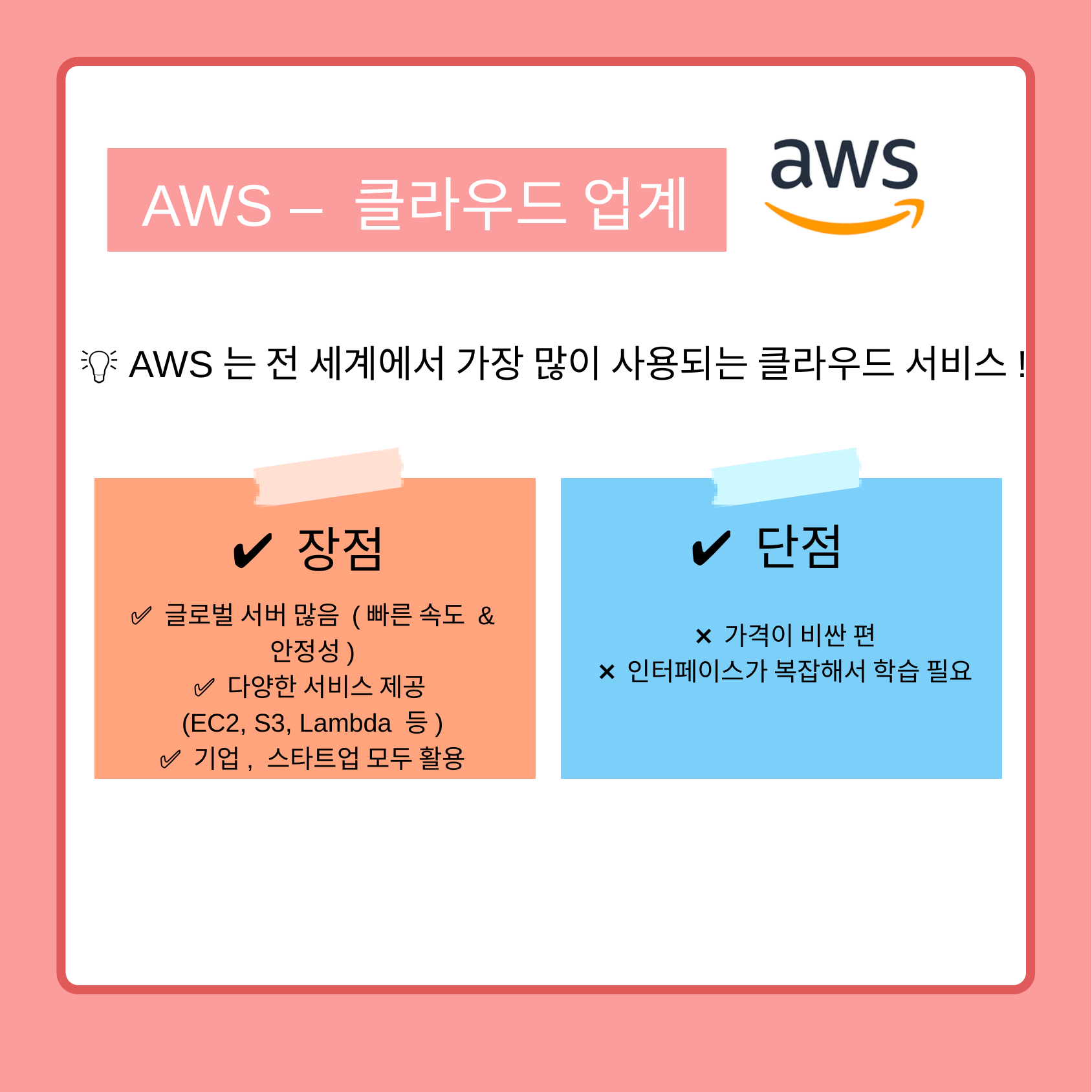

AWS – 클라우드 업계 1위
💡 AWS는 전 세계에서 가장 많이 사용되는 클라우드 서비스!

✔ 단점
✔ 장점
✅ 글로벌 서버 많음 (빠른 속도 & 안정성)
✅ 다양한 서비스 제공
(EC2, S3, Lambda 등)
✅ 기업, 스타트업 모두 활용
❌ 가격이 비싼 편
❌ 인터페이스가 복잡해서 학습 필요
여기는 본문입니다. 사진을 넣으셔도 됩니다 :)
위 소제목 뒤 배경은 소제목의 크기에 맞춰
너비를 조절해주세요! 아래 아이콘은 예시입니다.

IBM Plex Sans KR SemiBold 30pt